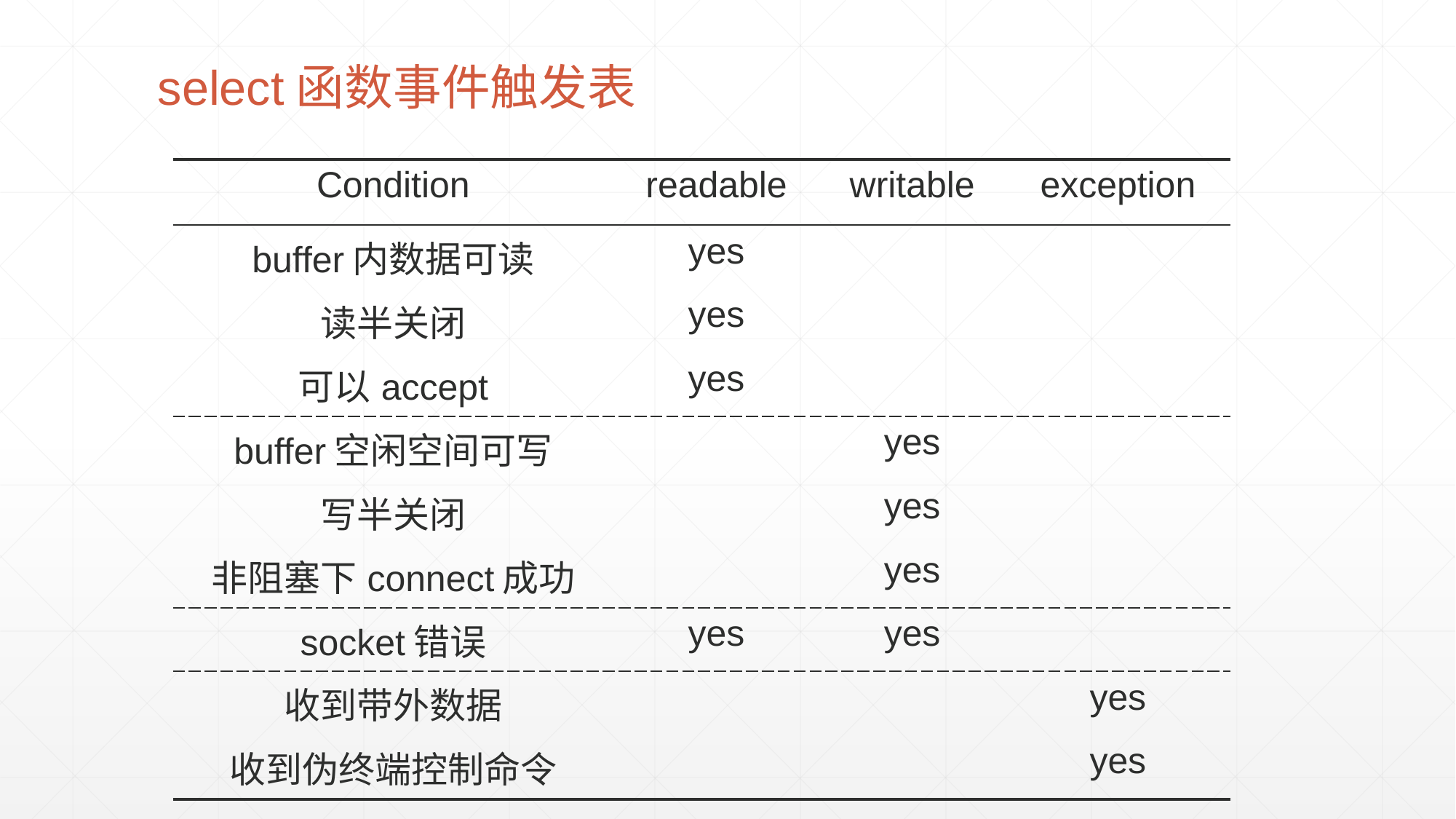

select函数事件触发表
| Condition | readable | writable | exception |
| --- | --- | --- | --- |
| buffer内数据可读 | yes |  |  |
| 读半关闭 | yes |  |  |
| 可以accept | yes |  |  |
| buffer空闲空间可写 |  | yes |  |
| 写半关闭 |  | yes |  |
| 非阻塞下connect成功 |  | yes |  |
| socket错误 | yes | yes |  |
| 收到带外数据 |  |  | yes |
| 收到伪终端控制命令 |  |  | yes |